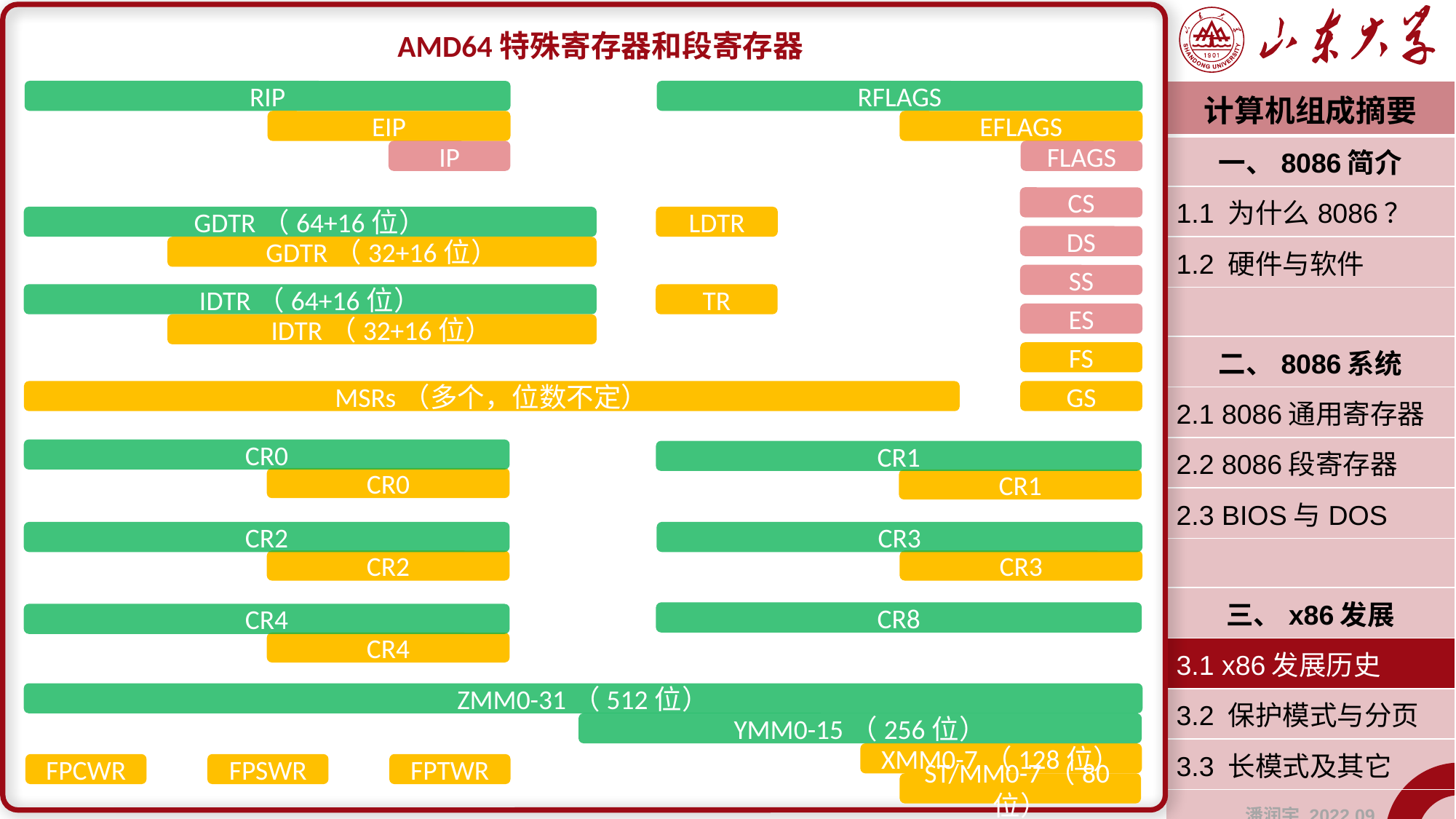

AMD64特殊寄存器和段寄存器
RIP
EIP
IP
RFLAGS
EFLAGS
FLAGS
| 计算机组成摘要 |
| --- |
| 一、8086简介 |
| 1.1 为什么8086？ |
| 1.2 硬件与软件 |
|  |
| 二、8086系统 |
| 2.1 8086通用寄存器 |
| 2.2 8086段寄存器 |
| 2.3 BIOS与DOS |
|  |
| 三、x86发展 |
| 3.1 x86发展历史 |
| 3.2 保护模式与分页 |
| 3.3 长模式及其它 |
| 潘润宇 2022.09 |
CS
DS
SS
ES
FS
GS
GDTR（64+16位）
GDTR（32+16位）
LDTR
IDTR（64+16位）
IDTR（32+16位）
TR
MSRs（多个，位数不定）
CR0
CR0
CR1
CR1
CR2
CR2
CR3
CR3
CR8
CR4
CR4
ZMM0-31（512位）
YMM0-15（256位）
XMM0-7（128位）
FPCWR
FPSWR
FPTWR
ST/MM0-7（80位）